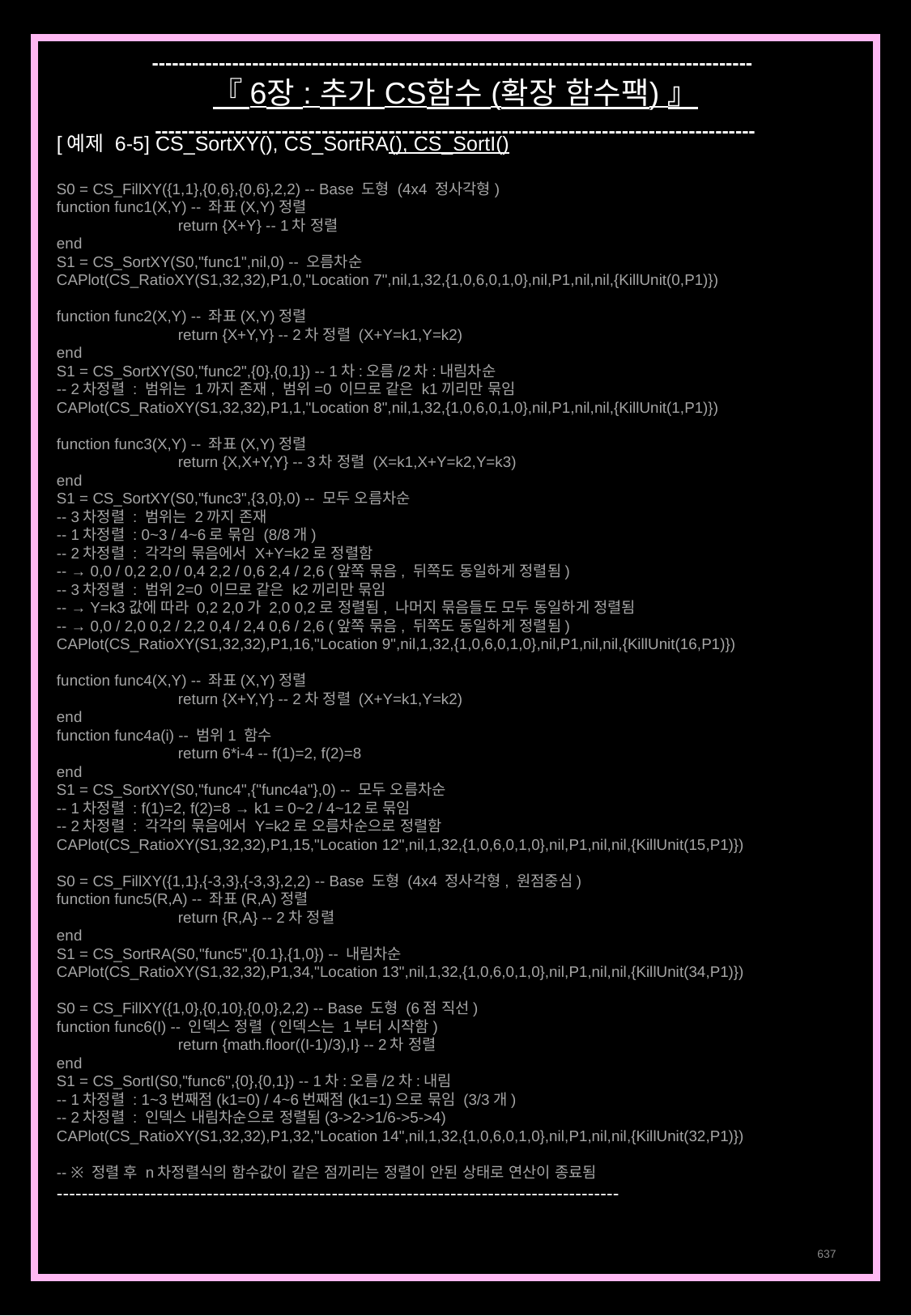

------------------------------------------------------------------------------------------
『 6장 : 추가 CS함수 (확장 함수팩) 』
------------------------------------------------------------------------------------------
[예제 6-5] CS_SortXY(), CS_SortRA(), CS_SortI()

S0 = CS_FillXY({1,1},{0,6},{0,6},2,2) -- Base 도형 (4x4 정사각형)
function func1(X,Y) -- 좌표(X,Y)정렬
	return {X+Y} -- 1차 정렬
end
S1 = CS_SortXY(S0,"func1",nil,0) -- 오름차순
CAPlot(CS_RatioXY(S1,32,32),P1,0,"Location 7",nil,1,32,{1,0,6,0,1,0},nil,P1,nil,nil,{KillUnit(0,P1)})

function func2(X,Y) -- 좌표(X,Y)정렬
	return {X+Y,Y} -- 2차 정렬 (X+Y=k1,Y=k2)
end
S1 = CS_SortXY(S0,"func2",{0},{0,1}) -- 1차:오름/2차:내림차순
-- 2차정렬 : 범위는 1까지 존재, 범위=0 이므로 같은 k1끼리만 묶임
CAPlot(CS_RatioXY(S1,32,32),P1,1,"Location 8",nil,1,32,{1,0,6,0,1,0},nil,P1,nil,nil,{KillUnit(1,P1)})

function func3(X,Y) -- 좌표(X,Y)정렬
	return {X,X+Y,Y} -- 3차 정렬 (X=k1,X+Y=k2,Y=k3)
end
S1 = CS_SortXY(S0,"func3",{3,0},0) -- 모두 오름차순
-- 3차정렬 : 범위는 2까지 존재
-- 1차정렬 : 0~3 / 4~6로 묶임 (8/8개)
-- 2차정렬 : 각각의 묶음에서 X+Y=k2로 정렬함
-- → 0,0 / 0,2 2,0 / 0,4 2,2 / 0,6 2,4 / 2,6 (앞쪽 묶음, 뒤쪽도 동일하게 정렬됨)
-- 3차정렬 : 범위2=0 이므로 같은 k2끼리만 묶임
-- → Y=k3값에 따라 0,2 2,0가 2,0 0,2로 정렬됨, 나머지 묶음들도 모두 동일하게 정렬됨
-- → 0,0 / 2,0 0,2 / 2,2 0,4 / 2,4 0,6 / 2,6 (앞쪽 묶음, 뒤쪽도 동일하게 정렬됨)
CAPlot(CS_RatioXY(S1,32,32),P1,16,"Location 9",nil,1,32,{1,0,6,0,1,0},nil,P1,nil,nil,{KillUnit(16,P1)})

function func4(X,Y) -- 좌표(X,Y)정렬
	return {X+Y,Y} -- 2차 정렬 (X+Y=k1,Y=k2)
end
function func4a(i) -- 범위1 함수
	return 6*i-4 -- f(1)=2, f(2)=8
end
S1 = CS_SortXY(S0,"func4",{"func4a"},0) -- 모두 오름차순
-- 1차정렬 : f(1)=2, f(2)=8 → k1 = 0~2 / 4~12로 묶임
-- 2차정렬 : 각각의 묶음에서 Y=k2로 오름차순으로 정렬함
CAPlot(CS_RatioXY(S1,32,32),P1,15,"Location 12",nil,1,32,{1,0,6,0,1,0},nil,P1,nil,nil,{KillUnit(15,P1)})

S0 = CS_FillXY({1,1},{-3,3},{-3,3},2,2) -- Base 도형 (4x4 정사각형, 원점중심)
function func5(R,A) -- 좌표(R,A)정렬
	return {R,A} -- 2차 정렬
end
S1 = CS_SortRA(S0,"func5",{0.1},{1,0}) -- 내림차순
CAPlot(CS_RatioXY(S1,32,32),P1,34,"Location 13",nil,1,32,{1,0,6,0,1,0},nil,P1,nil,nil,{KillUnit(34,P1)})

S0 = CS_FillXY({1,0},{0,10},{0,0},2,2) -- Base 도형 (6점 직선)
function func6(I) -- 인덱스 정렬 (인덱스는 1부터 시작함)
	return {math.floor((I-1)/3),I} -- 2차 정렬
end
S1 = CS_SortI(S0,"func6",{0},{0,1}) -- 1차:오름/2차:내림
-- 1차정렬 : 1~3번째점(k1=0) / 4~6번째점(k1=1)으로 묶임 (3/3개)
-- 2차정렬 : 인덱스 내림차순으로 정렬됨(3->2->1/6->5->4)
CAPlot(CS_RatioXY(S1,32,32),P1,32,"Location 14",nil,1,32,{1,0,6,0,1,0},nil,P1,nil,nil,{KillUnit(32,P1)})

-- ※ 정렬 후 n차정렬식의 함수값이 같은 점끼리는 정렬이 안된 상태로 연산이 종료됨
------------------------------------------------------------------------------------------
637